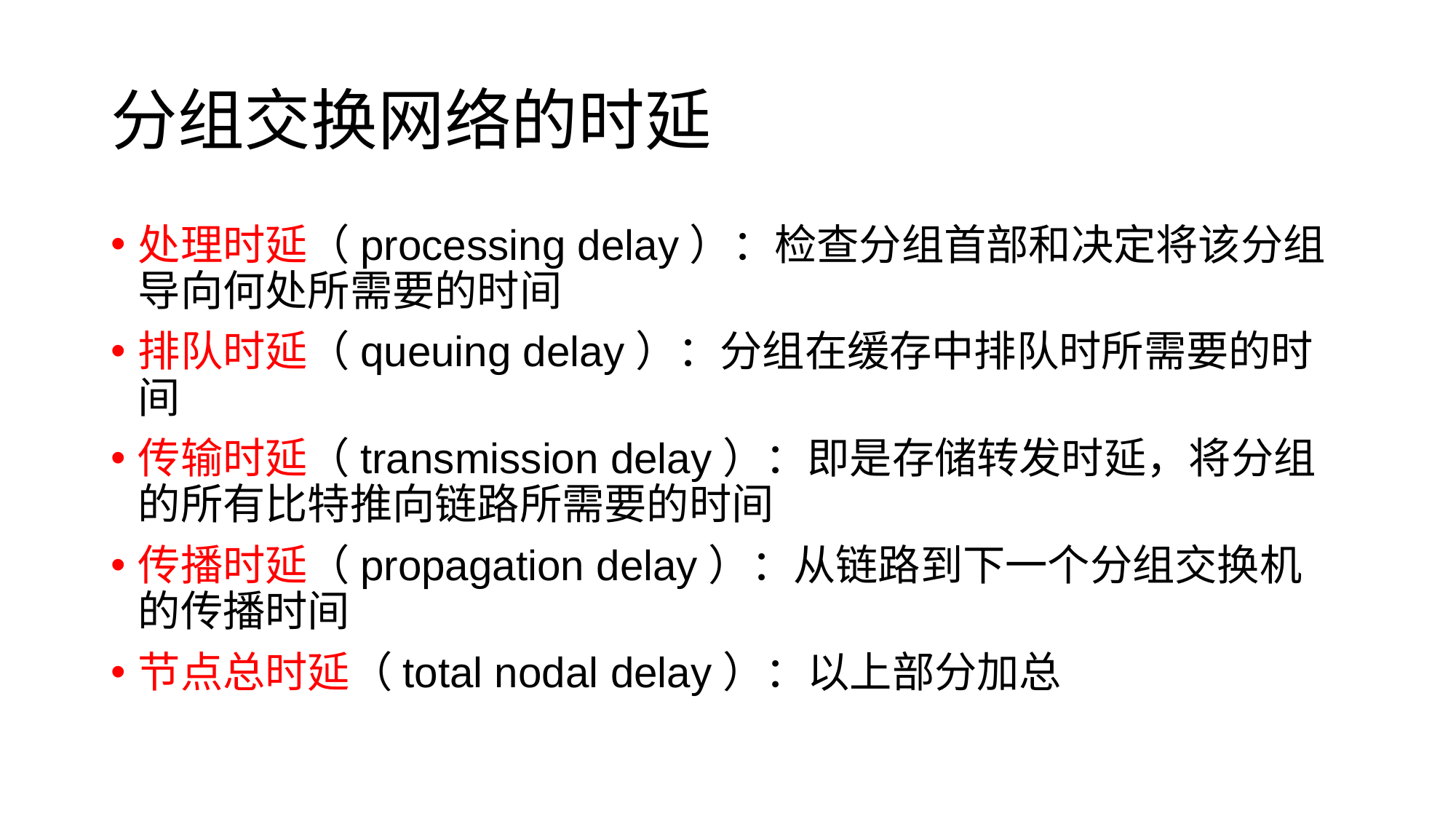

# 分组交换网络的时延
处理时延（processing delay）：检查分组首部和决定将该分组导向何处所需要的时间
排队时延（queuing delay）：分组在缓存中排队时所需要的时间
传输时延（transmission delay）：即是存储转发时延，将分组的所有比特推向链路所需要的时间
传播时延（propagation delay）：从链路到下一个分组交换机的传播时间
节点总时延（total nodal delay）：以上部分加总